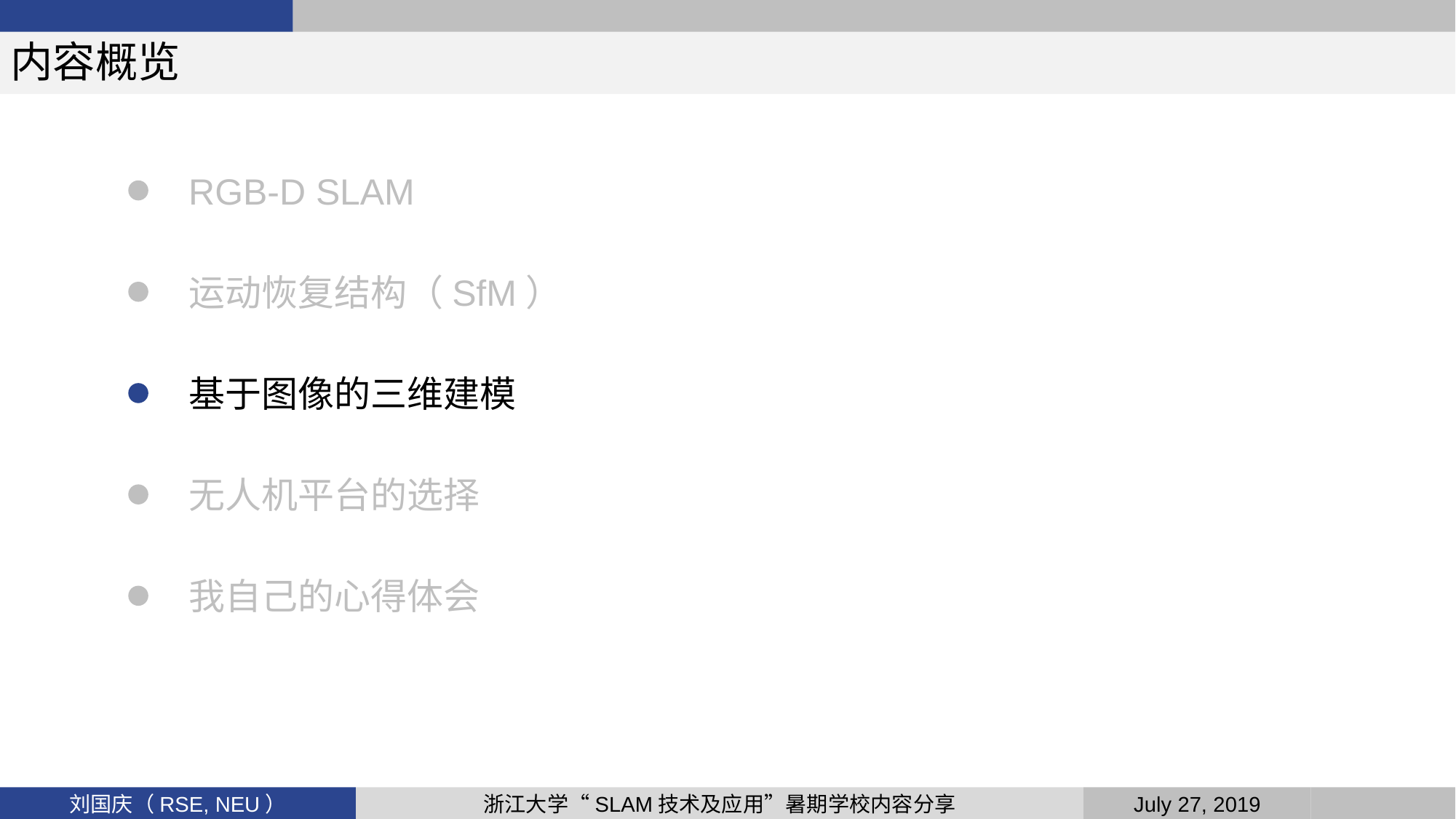

内容概览

RGB-D SLAM

运动恢复结构（SfM）

基于图像的三维建模

无人机平台的选择

我自己的心得体会

July 27, 2019
浙江大学“SLAM技术及应用”暑期学校内容分享
刘国庆（RSE, NEU）